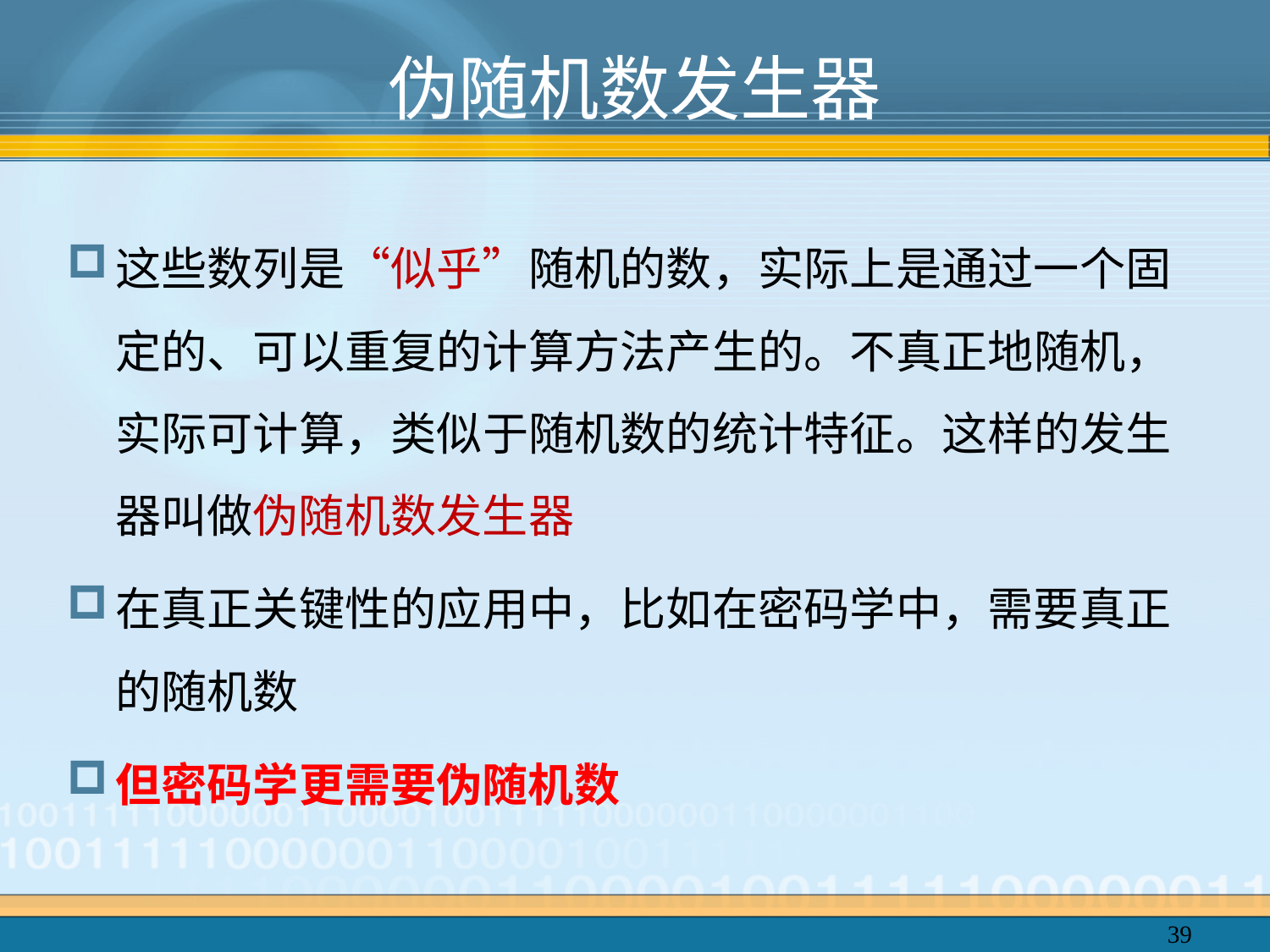

# 伪随机数发生器
这些数列是“似乎”随机的数，实际上是通过一个固定的、可以重复的计算方法产生的。不真正地随机，实际可计算，类似于随机数的统计特征。这样的发生器叫做伪随机数发生器
在真正关键性的应用中，比如在密码学中，需要真正的随机数
但密码学更需要伪随机数
39